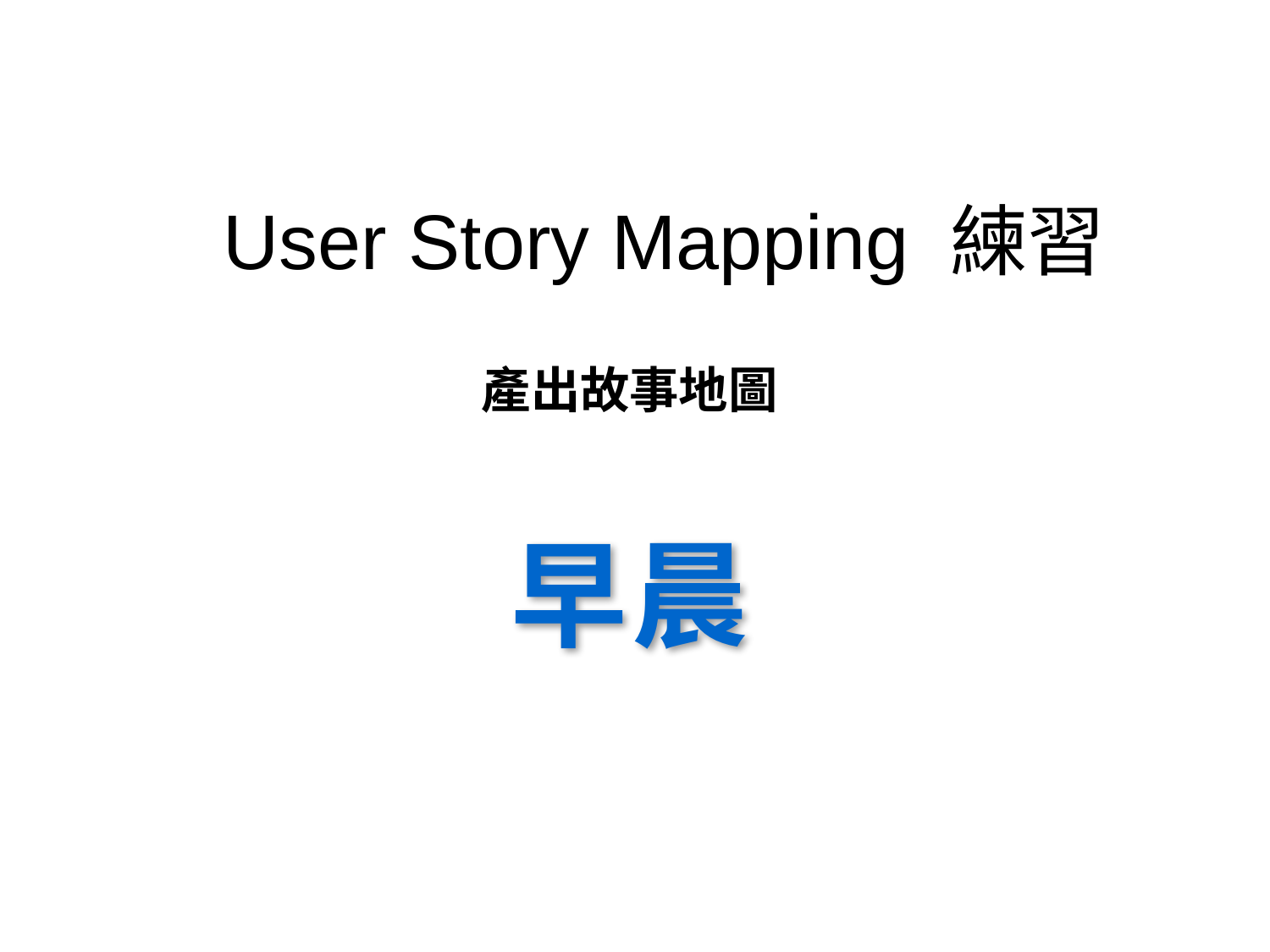

# User Story Mapping 練習
產出故事地圖
早晨